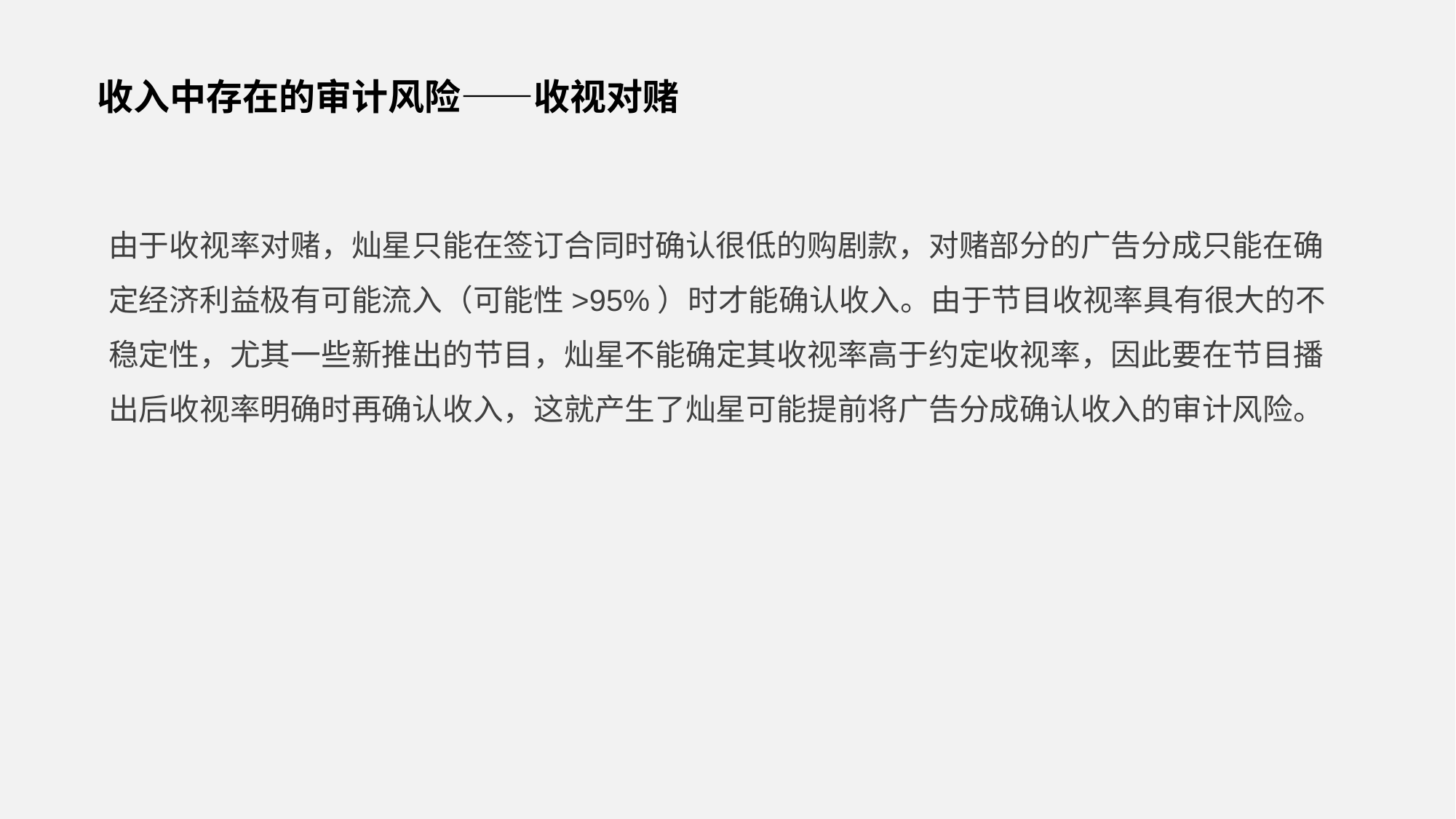

收入中存在的审计风险——收视对赌
由于收视率对赌，灿星只能在签订合同时确认很低的购剧款，对赌部分的广告分成只能在确定经济利益极有可能流入（可能性>95%）时才能确认收入。由于节目收视率具有很大的不稳定性，尤其一些新推出的节目，灿星不能确定其收视率高于约定收视率，因此要在节目播出后收视率明确时再确认收入，这就产生了灿星可能提前将广告分成确认收入的审计风险。